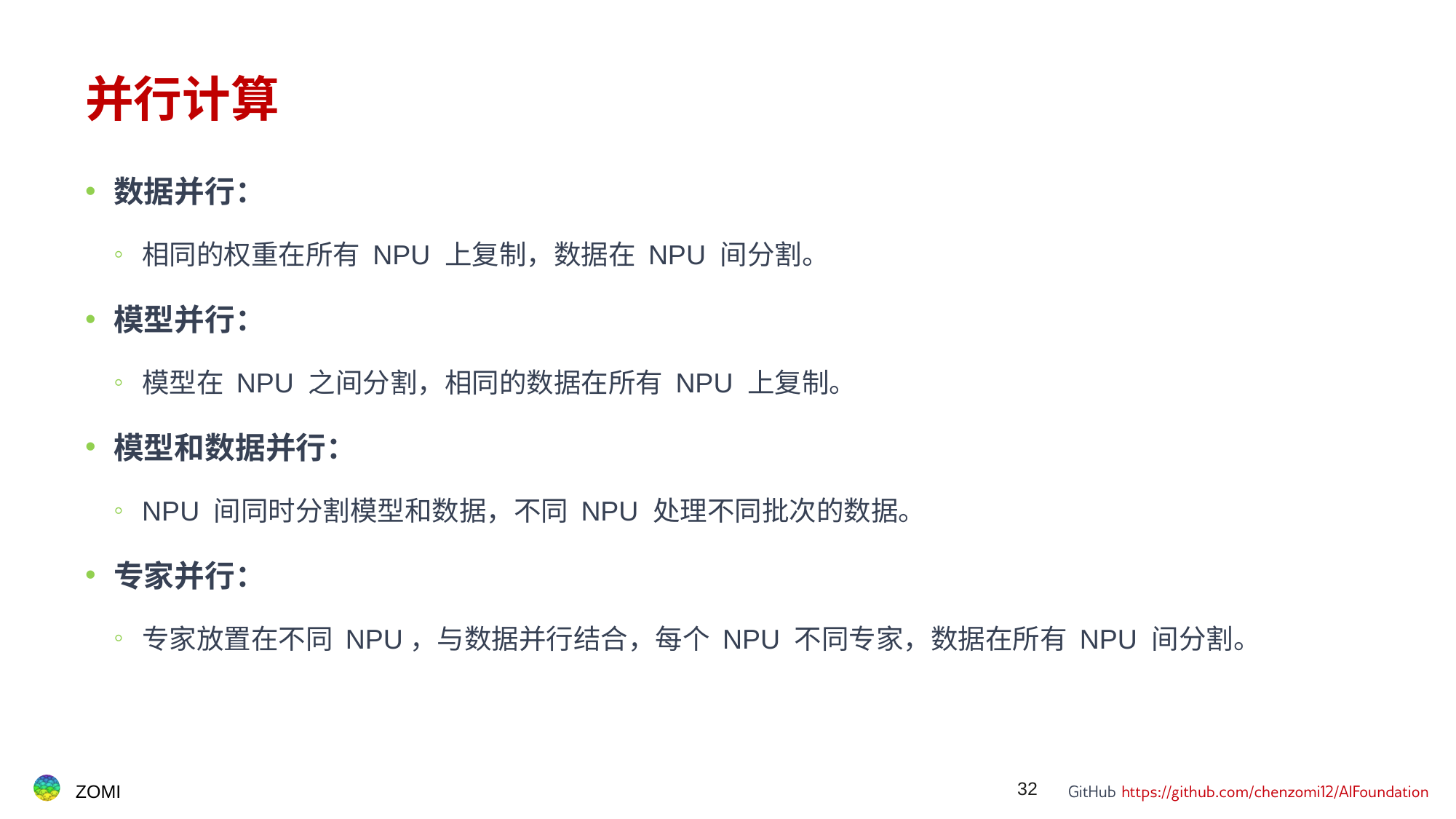

# 并行计算
数据并行：
相同的权重在所有 NPU 上复制，数据在 NPU 间分割。
模型并行：
模型在 NPU 之间分割，相同的数据在所有 NPU 上复制。
模型和数据并行：
NPU 间同时分割模型和数据，不同 NPU 处理不同批次的数据。
专家并行：
专家放置在不同 NPU，与数据并行结合，每个 NPU 不同专家，数据在所有 NPU 间分割。